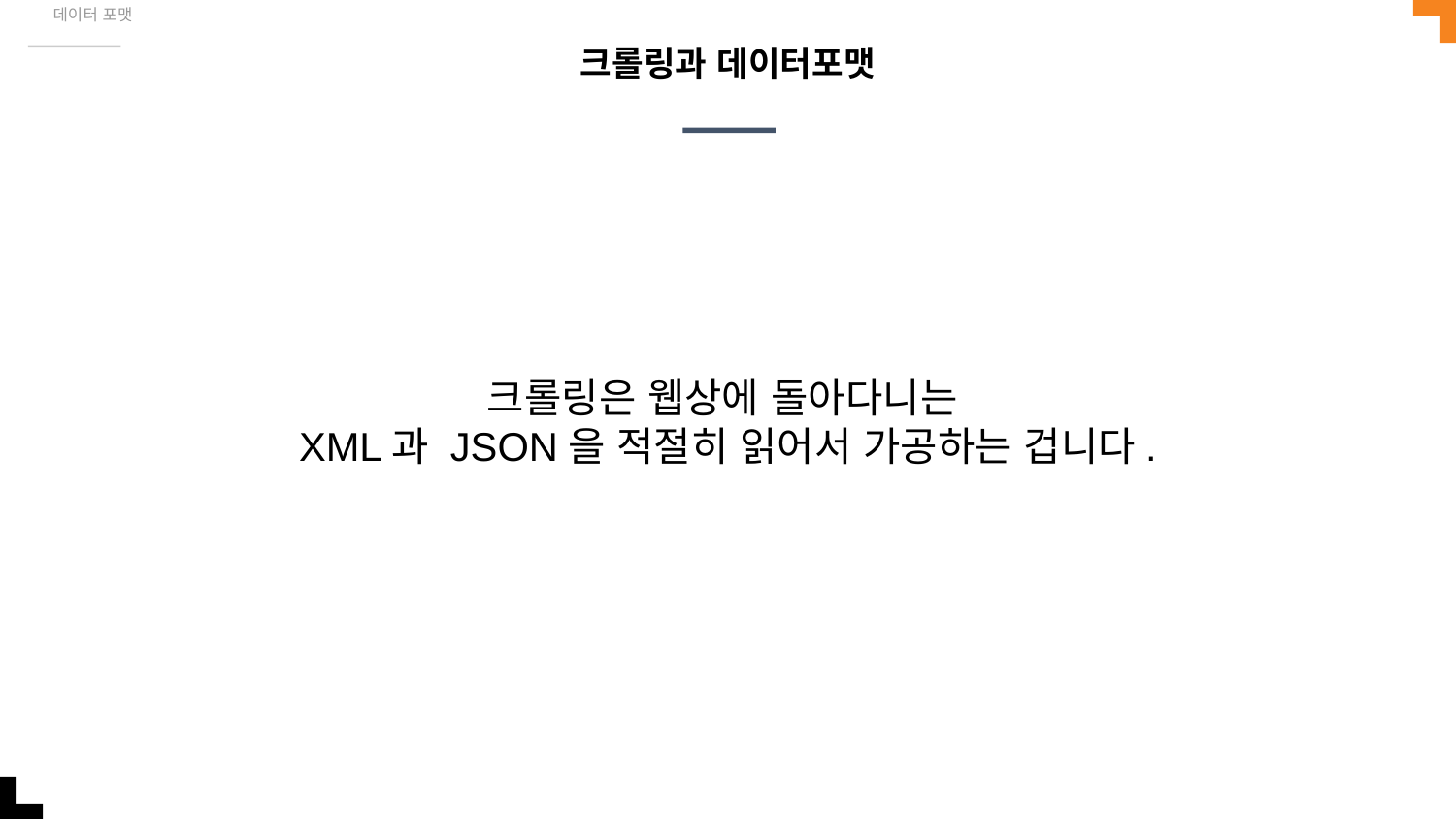

데이터 포맷
# 크롤링과 데이터포맷
크롤링은 웹상에 돌아다니는
XML과 JSON을 적절히 읽어서 가공하는 겁니다.